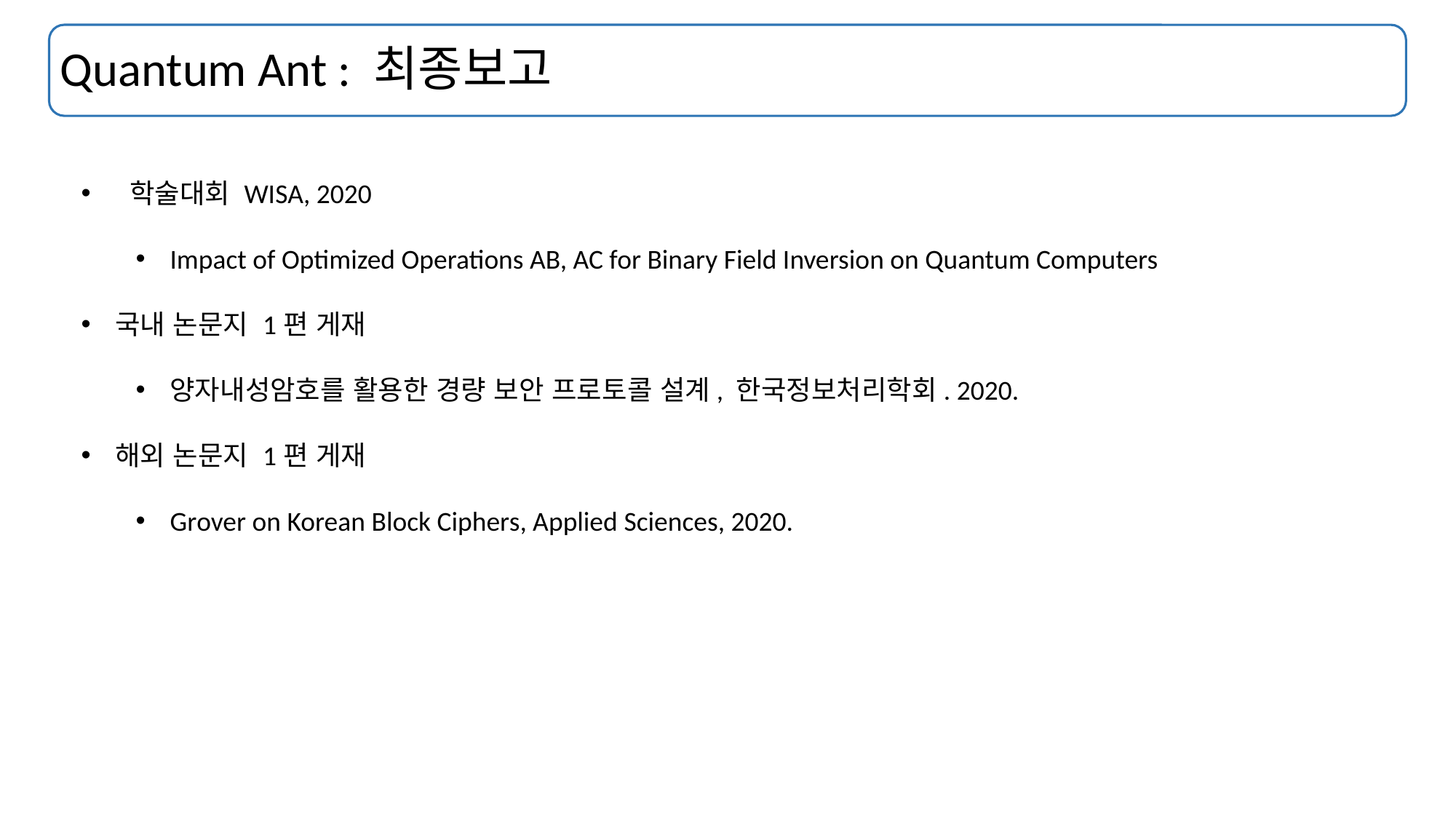

# Quantum Ant : 최종보고

 학술대회 WISA, 2020

Impact of Optimized Operations AB, AC for Binary Field Inversion on Quantum Computers

국내 논문지 1편 게재

양자내성암호를 활용한 경량 보안 프로토콜 설계, 한국정보처리학회. 2020.

해외 논문지 1편 게재

Grover on Korean Block Ciphers, Applied Sciences, 2020.